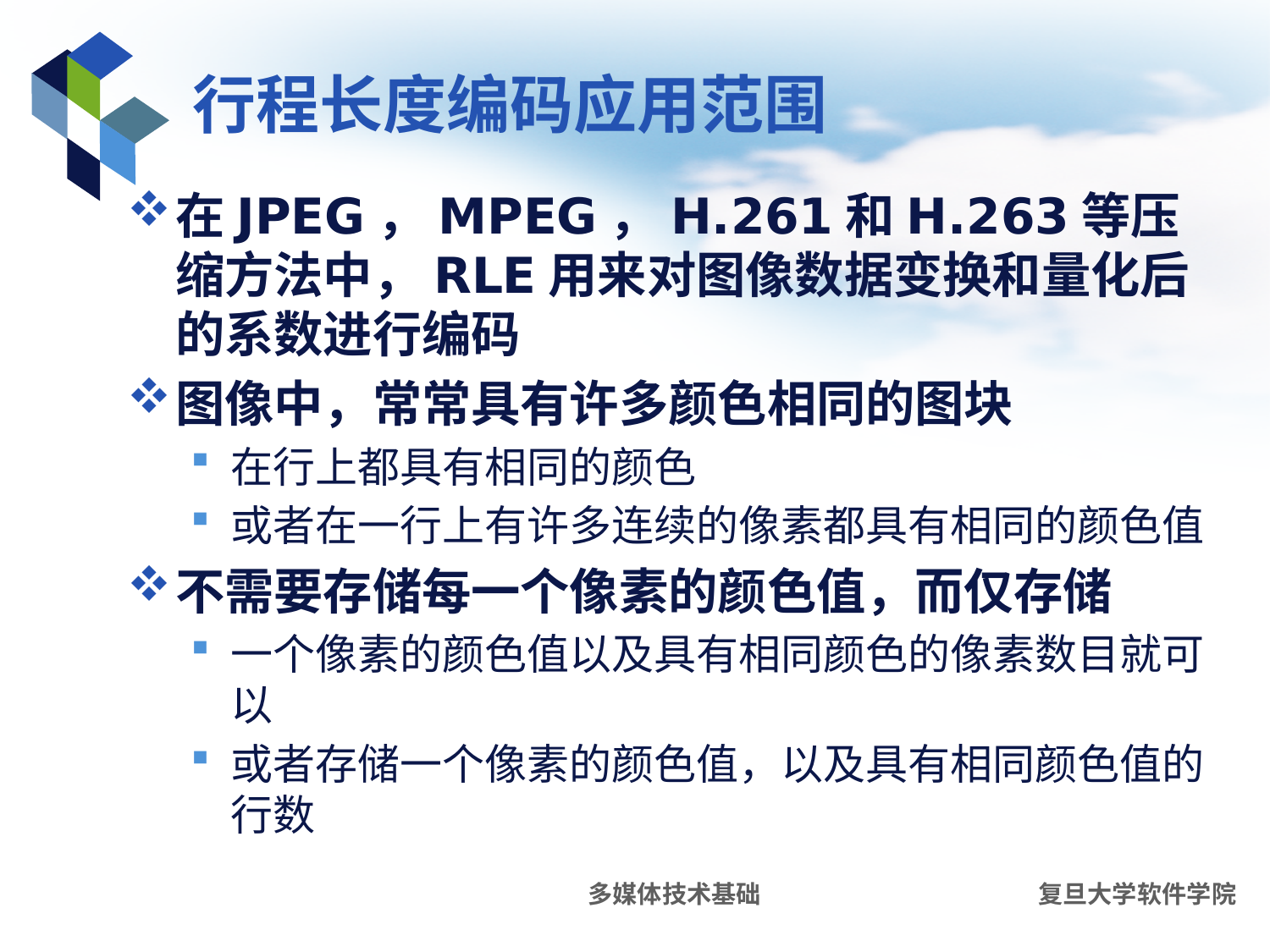

# 行程长度编码应用范围
在JPEG，MPEG，H.261和H.263等压缩方法中，RLE用来对图像数据变换和量化后的系数进行编码
图像中，常常具有许多颜色相同的图块
在行上都具有相同的颜色
或者在一行上有许多连续的像素都具有相同的颜色值
不需要存储每一个像素的颜色值，而仅存储
一个像素的颜色值以及具有相同颜色的像素数目就可以
或者存储一个像素的颜色值，以及具有相同颜色值的行数
多媒体技术基础